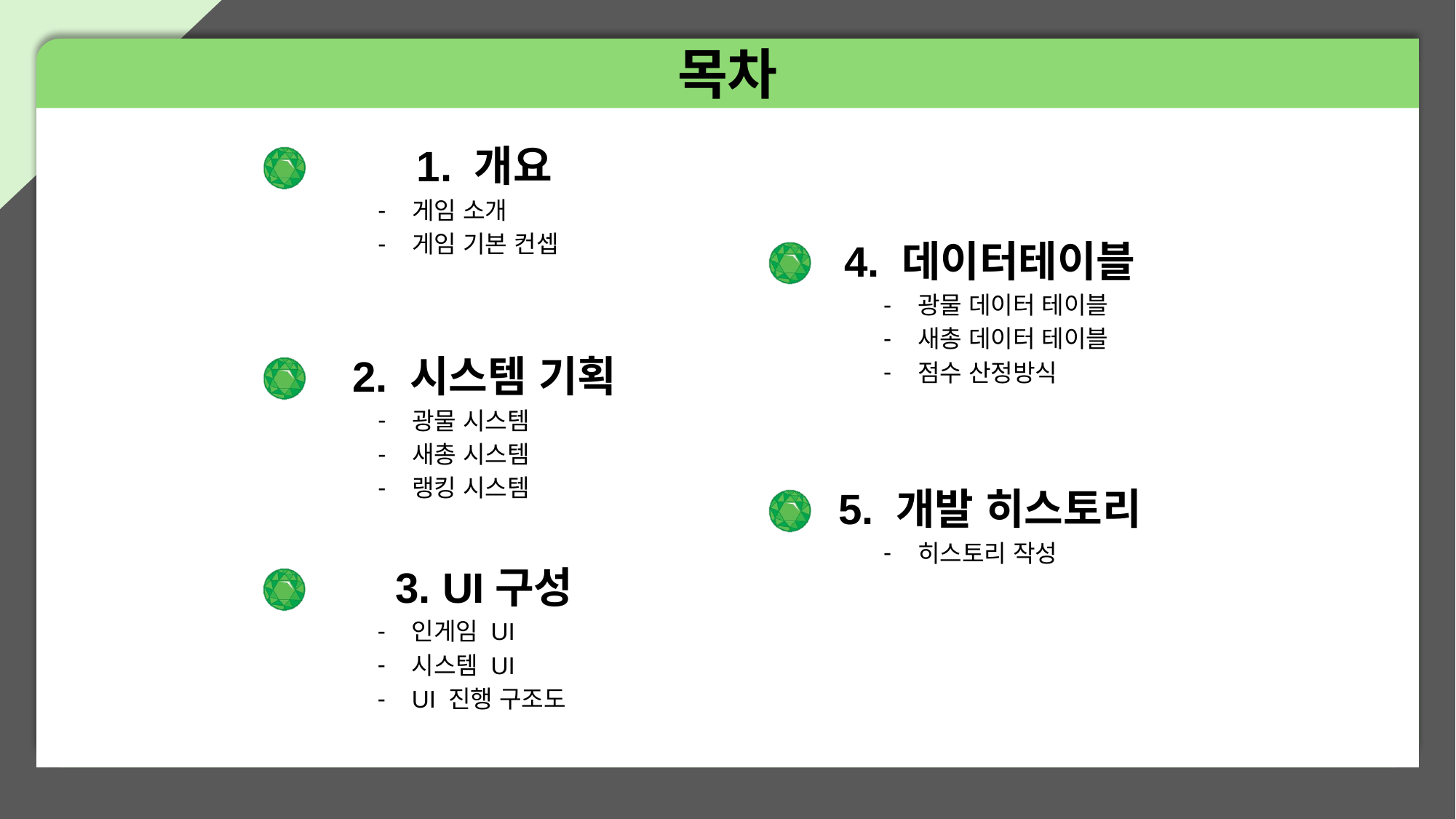

1. 개요
게임 소개
게임 기본 컨셉

4. 데이터테이블
광물 데이터 테이블
새총 데이터 테이블
점수 산정방식

2. 시스템 기획
광물 시스템
새총 시스템
랭킹 시스템

5. 개발 히스토리
히스토리 작성

3. UI구성
인게임 UI
시스템 UI
UI 진행 구조도